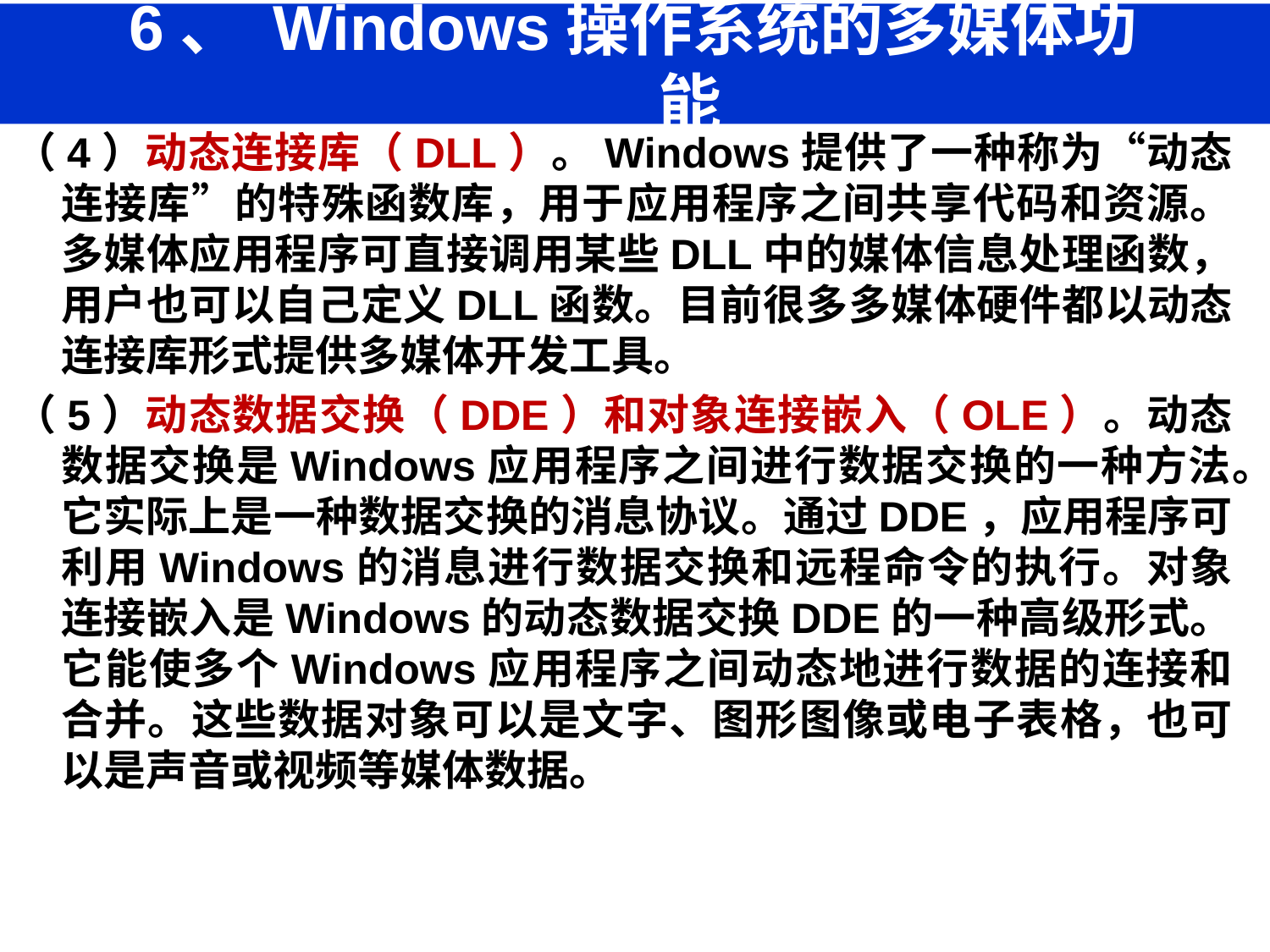

# 6、 Windows操作系统的多媒体功能
（4）动态连接库（DLL）。Windows提供了一种称为“动态连接库”的特殊函数库，用于应用程序之间共享代码和资源。多媒体应用程序可直接调用某些DLL中的媒体信息处理函数，用户也可以自己定义DLL函数。目前很多多媒体硬件都以动态连接库形式提供多媒体开发工具。
（5）动态数据交换（DDE）和对象连接嵌入（OLE）。动态数据交换是Windows应用程序之间进行数据交换的一种方法。它实际上是一种数据交换的消息协议。通过DDE，应用程序可利用Windows的消息进行数据交换和远程命令的执行。对象连接嵌入是Windows的动态数据交换DDE的一种高级形式。它能使多个Windows应用程序之间动态地进行数据的连接和合并。这些数据对象可以是文字、图形图像或电子表格，也可以是声音或视频等媒体数据。